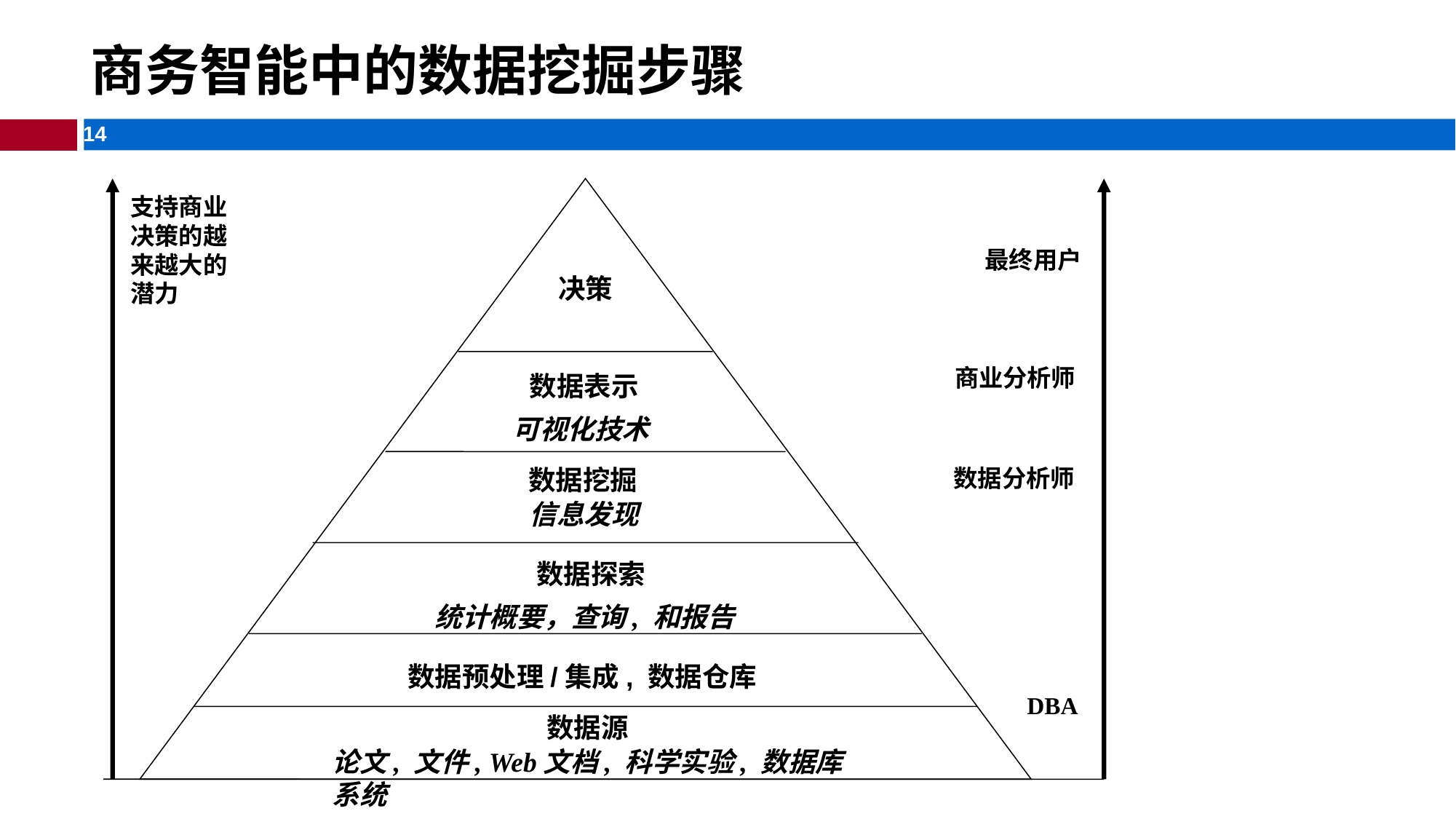

# 商务智能中的数据挖掘步骤

支持商业决策的越来越大的潜力
最终用户
决策

商业分析师
数据表示
可视化技术

数据分析师
数据挖掘
信息发现

数据探索
统计概要，查询, 和报告

数据预处理/集成, 数据仓库
DBA
数据源

论文, 文件, Web文档, 科学实验, 数据库系统